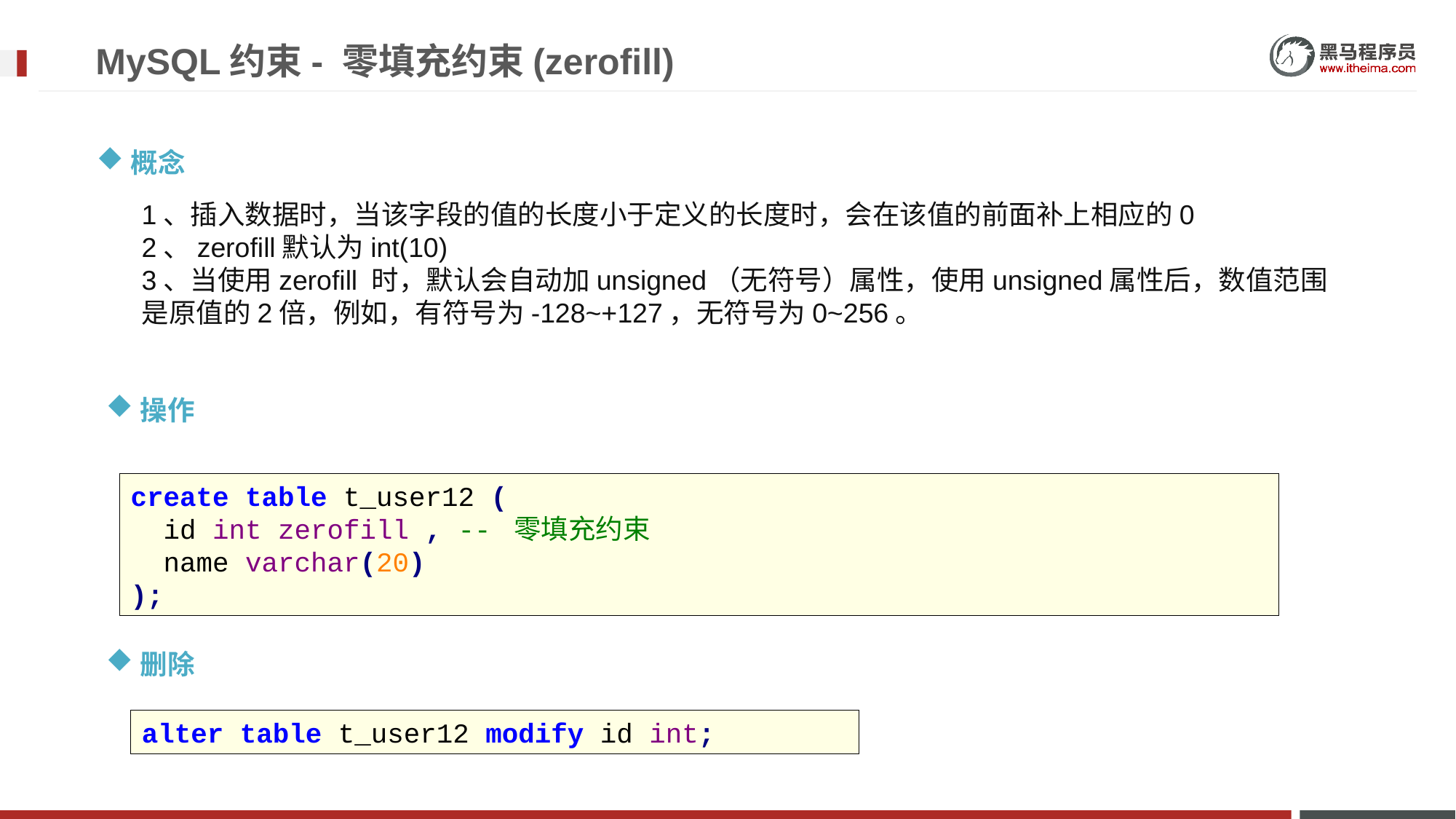

# MySQL约束- 零填充约束(zerofill)
概念
1、插入数据时，当该字段的值的长度小于定义的长度时，会在该值的前面补上相应的0
2、zerofill默认为int(10)
3、当使用zerofill 时，默认会自动加unsigned（无符号）属性，使用unsigned属性后，数值范围是原值的2倍，例如，有符号为-128~+127，无符号为0~256。
操作
create table t_user12 (
  id int zerofill , -- 零填充约束
  name varchar(20)
);
删除
alter table t_user12 modify id int;